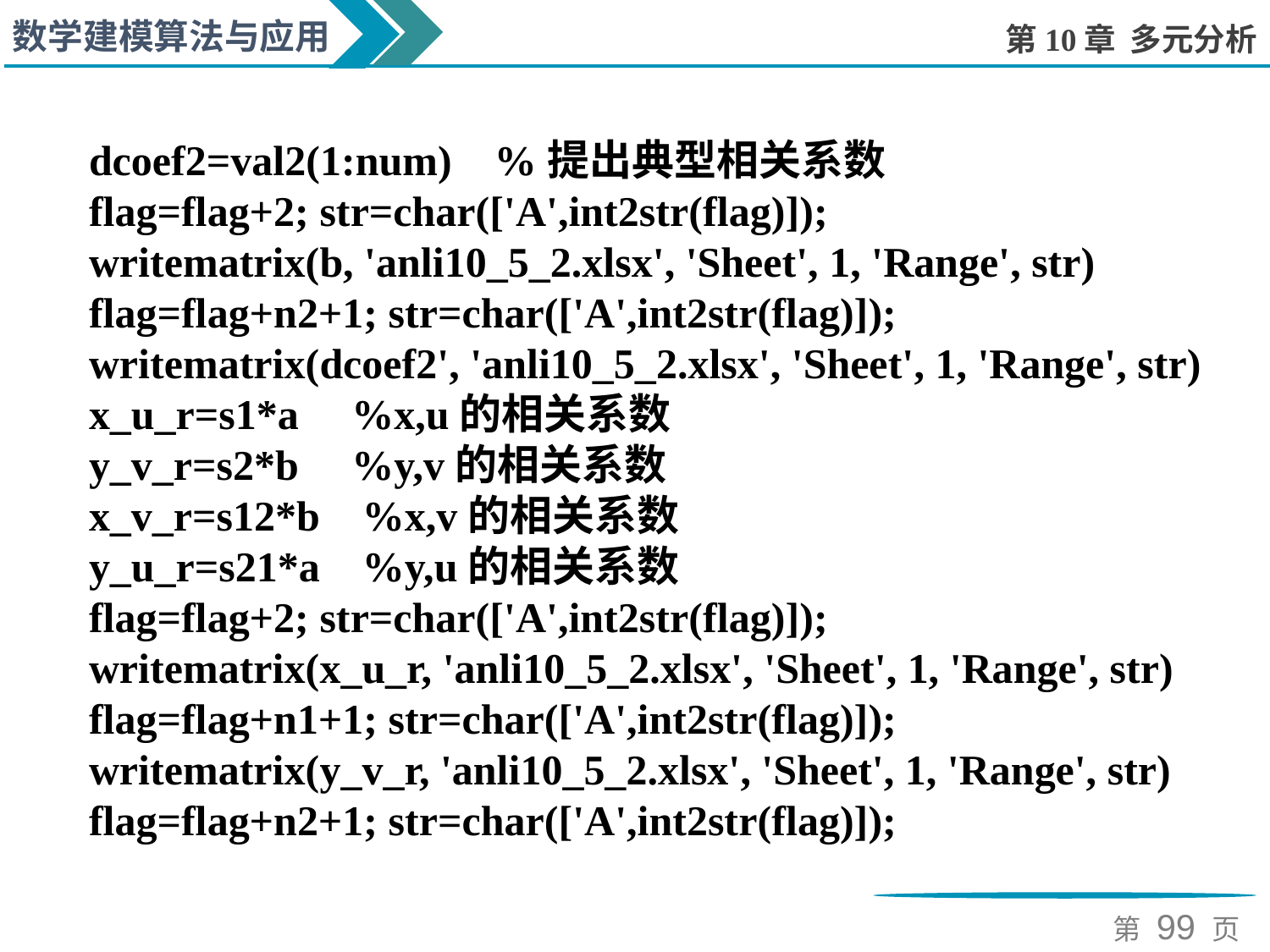

dcoef2=val2(1:num)    %提出典型相关系数
flag=flag+2; str=char(['A',int2str(flag)]);
writematrix(b, 'anli10_5_2.xlsx', 'Sheet', 1, 'Range', str)
flag=flag+n2+1; str=char(['A',int2str(flag)]);
writematrix(dcoef2', 'anli10_5_2.xlsx', 'Sheet', 1, 'Range', str)
x_u_r=s1*a     %x,u的相关系数
y_v_r=s2*b     %y,v的相关系数
x_v_r=s12*b    %x,v的相关系数
y_u_r=s21*a    %y,u的相关系数
flag=flag+2; str=char(['A',int2str(flag)]);
writematrix(x_u_r, 'anli10_5_2.xlsx', 'Sheet', 1, 'Range', str)
flag=flag+n1+1; str=char(['A',int2str(flag)]);
writematrix(y_v_r, 'anli10_5_2.xlsx', 'Sheet', 1, 'Range', str)
flag=flag+n2+1; str=char(['A',int2str(flag)]);